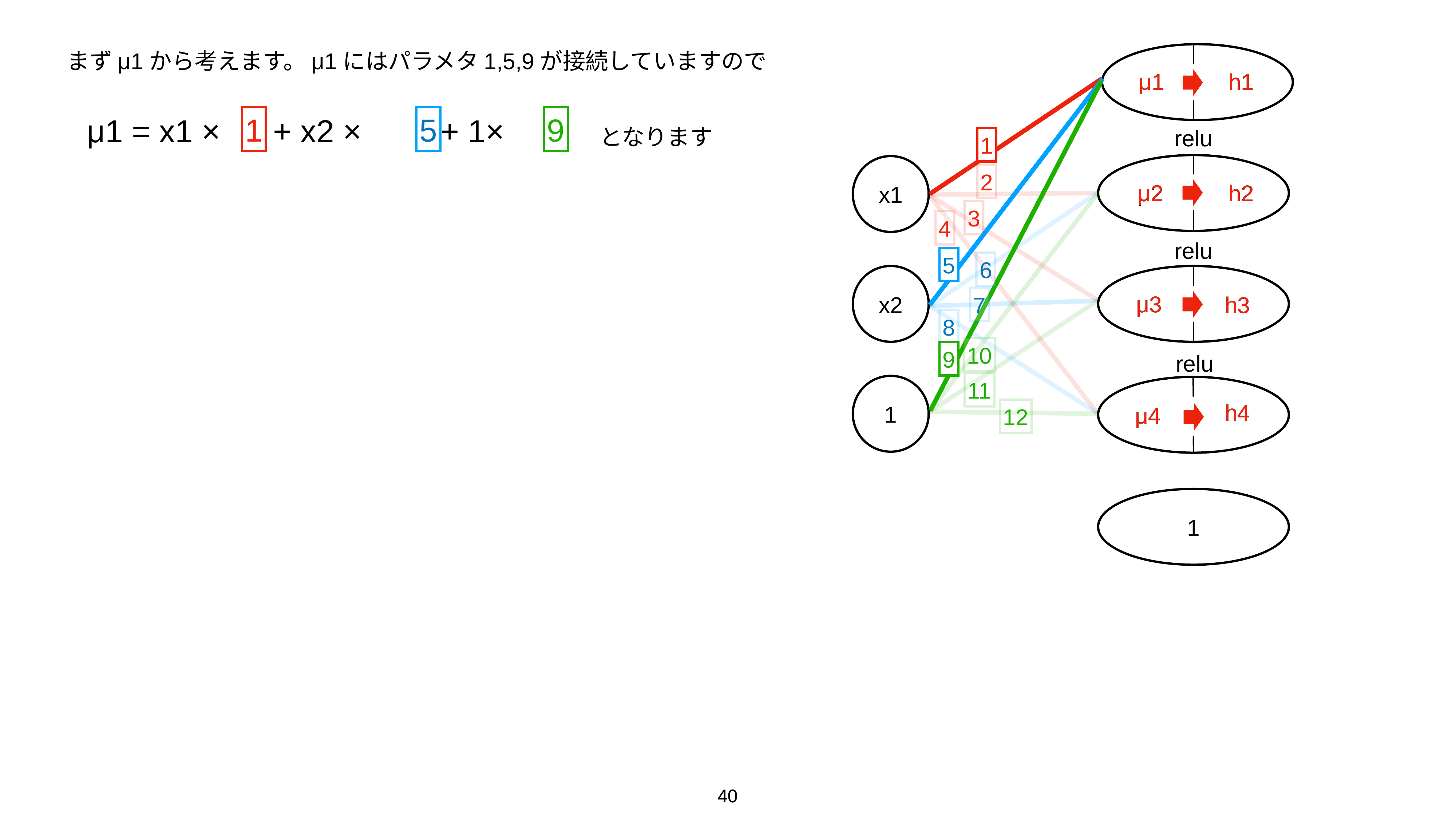

まずμ1から考えます。μ1にはパラメタ1,5,9が接続していますので

μ1
μ2
μ3
μ4
μ1
h1
h1
h2
h3
h4

1
5
9
μ1 = x1 ×      + x2 ×　　+ 1×
となります
relu
1

2

μ2
h2
x1

3
4
relu
5
6

7
μ3
x2
h3

8
10
9
relu
11

h4

1
μ4
12

1
40
40